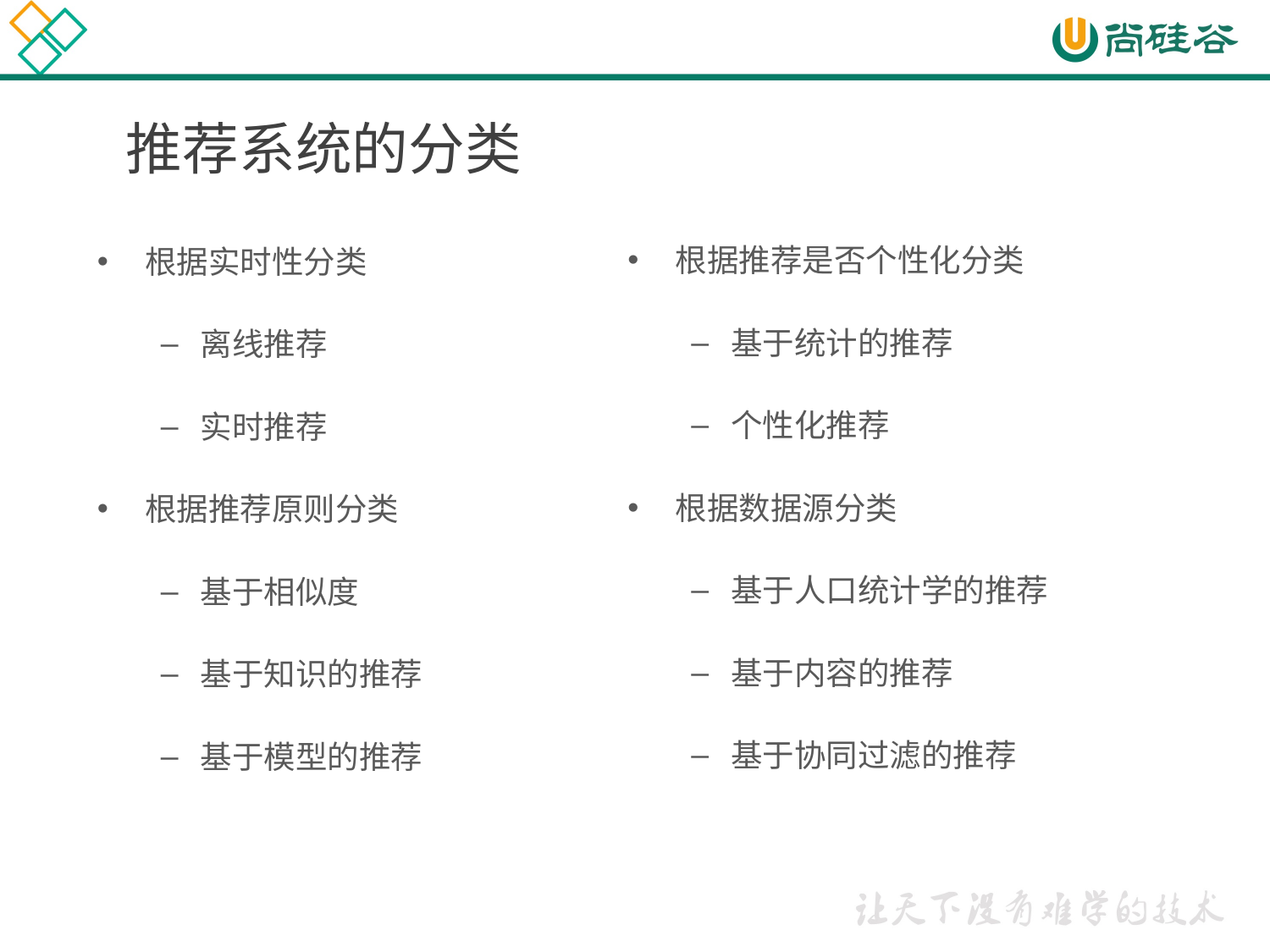

# 推荐系统的分类
根据推荐是否个性化分类
基于统计的推荐
个性化推荐
根据数据源分类
基于人口统计学的推荐
基于内容的推荐
基于协同过滤的推荐
根据实时性分类
离线推荐
实时推荐
根据推荐原则分类
基于相似度
基于知识的推荐
基于模型的推荐